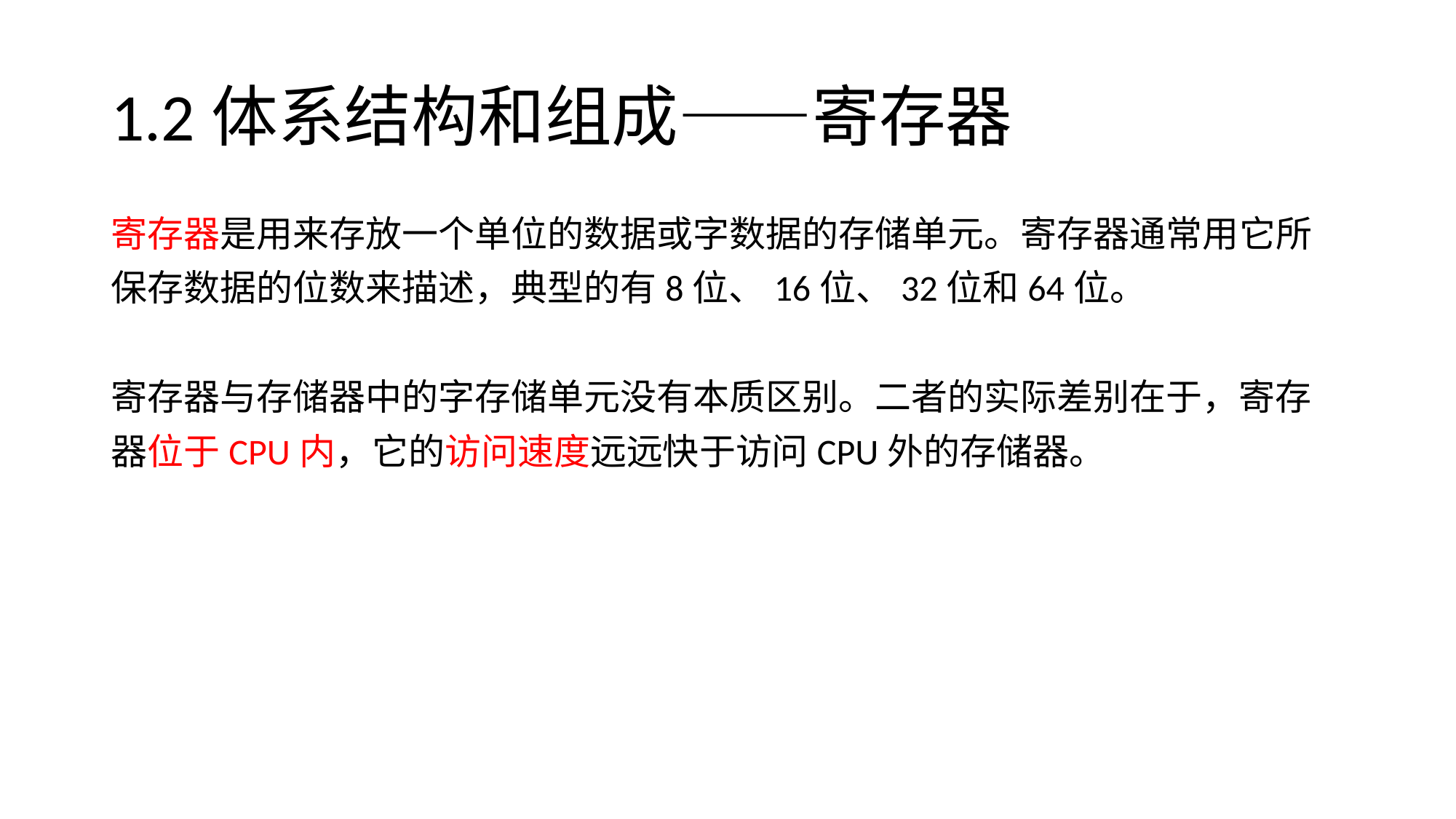

# 1.2体系结构和组成——寄存器
寄存器是用来存放一个单位的数据或字数据的存储单元。寄存器通常用它所
保存数据的位数来描述，典型的有8位、16位、32位和64位。

寄存器与存储器中的字存储单元没有本质区别。二者的实际差别在于，寄存
器位于CPU内，它的访问速度远远快于访问CPU外的存储器。